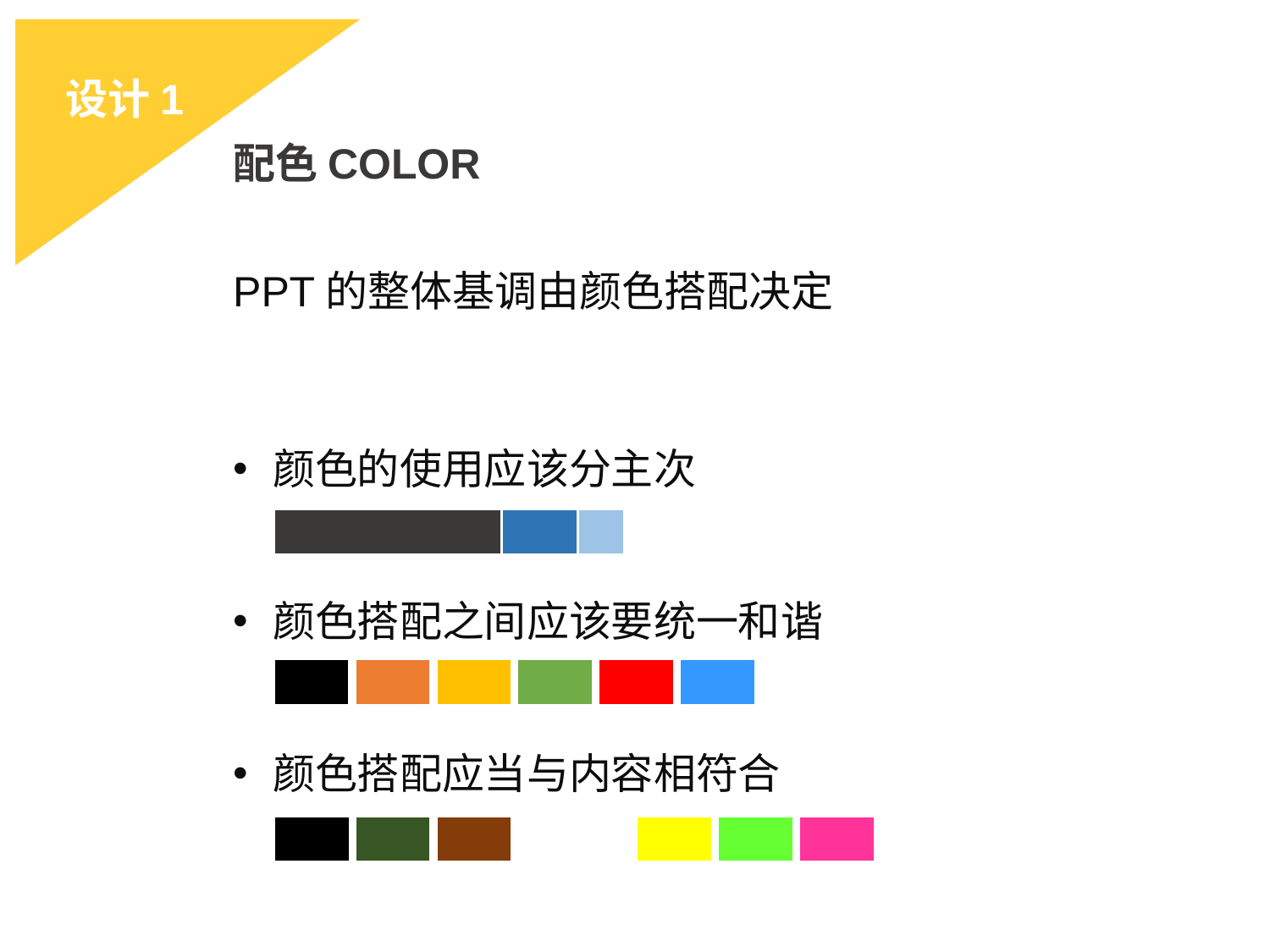

设计1
配色COLOR
PPT的整体基调由颜色搭配决定

颜色的使用应该分主次

颜色搭配之间应该要统一和谐

颜色搭配应当与内容相符合